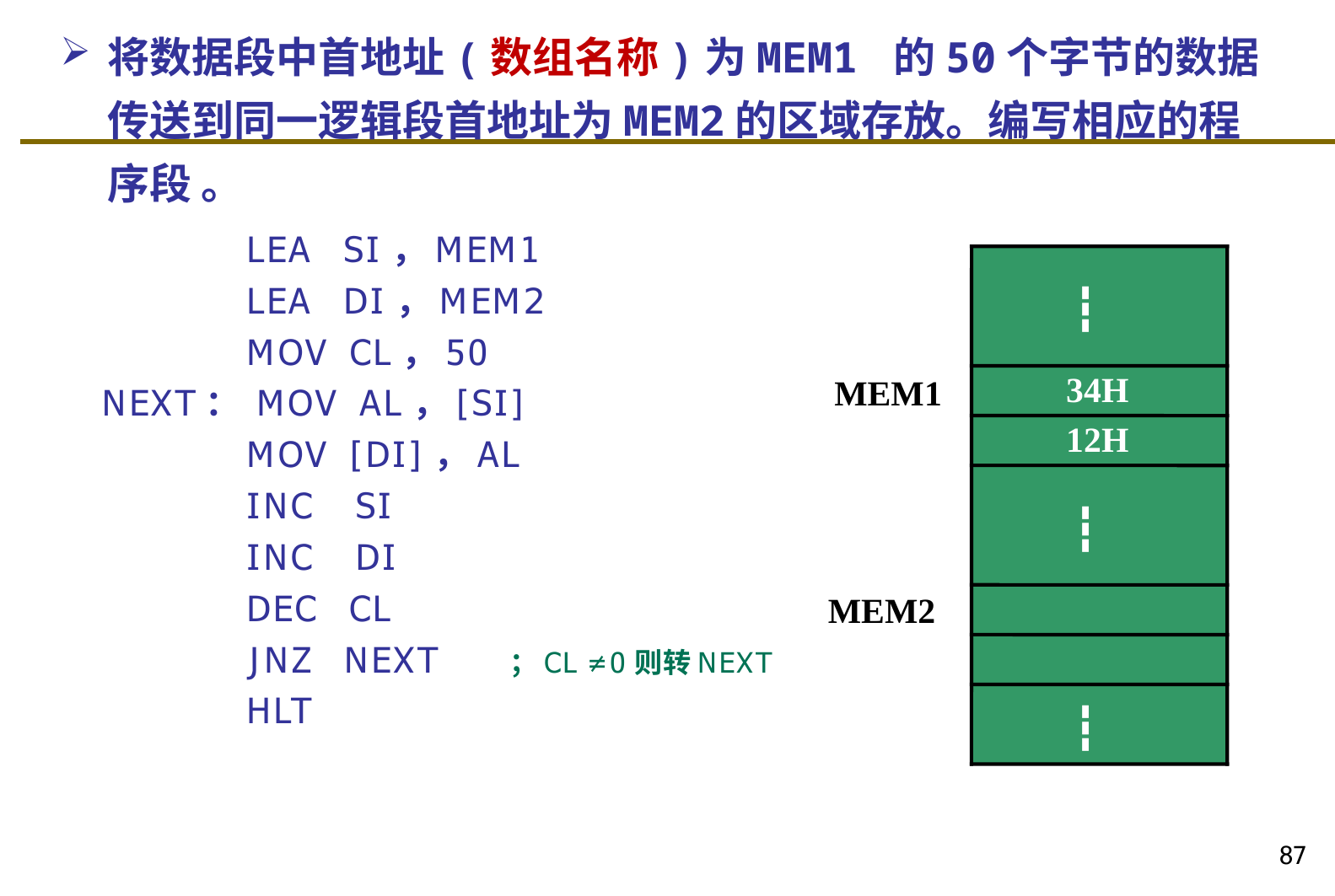

将数据段中首地址(数组名称)为MEM1 的50个字节的数据传送到同一逻辑段首地址为MEM2的区域存放。编写相应的程序段 。
              LEA   SI，MEM1
              LEA   DI，MEM2
              MOV  CL，50
NEXT： MOV  AL，[SI]
              MOV  [DI]，AL
              INC    SI
              INC    DI
              DEC   CL
              JNZ   NEXT      ；CL ≠0则转NEXT
              HLT

┇
34H
MEM1

12H

┇
MEM2

┇

87